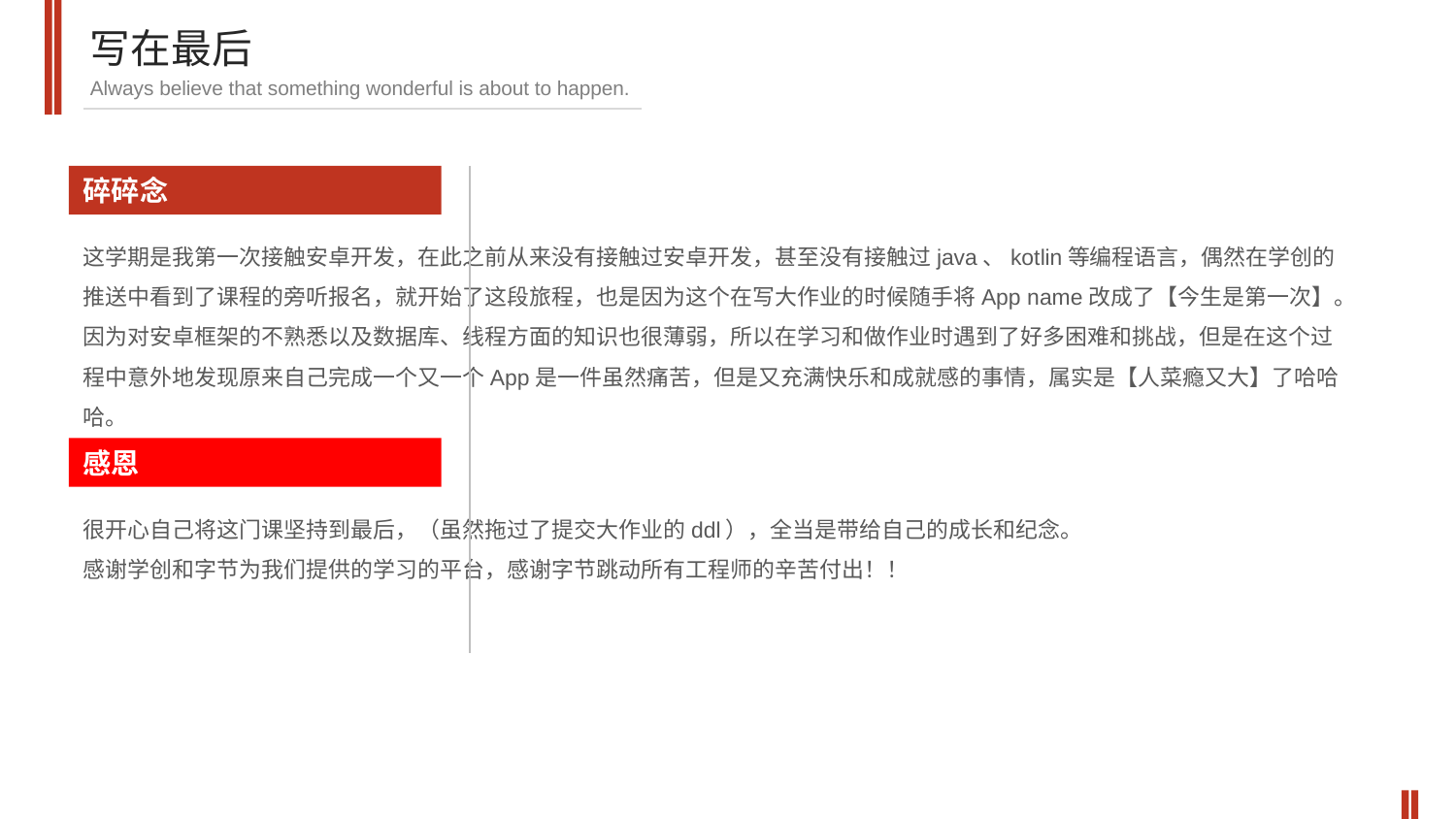

写在最后
Always believe that something wonderful is about to happen.
碎碎念
这学期是我第一次接触安卓开发，在此之前从来没有接触过安卓开发，甚至没有接触过java、kotlin等编程语言，偶然在学创的推送中看到了课程的旁听报名，就开始了这段旅程，也是因为这个在写大作业的时候随手将App name改成了【今生是第一次】。因为对安卓框架的不熟悉以及数据库、线程方面的知识也很薄弱，所以在学习和做作业时遇到了好多困难和挑战，但是在这个过程中意外地发现原来自己完成一个又一个App是一件虽然痛苦，但是又充满快乐和成就感的事情，属实是【人菜瘾又大】了哈哈哈。
感恩
很开心自己将这门课坚持到最后，（虽然拖过了提交大作业的ddl），全当是带给自己的成长和纪念。
感谢学创和字节为我们提供的学习的平台，感谢字节跳动所有工程师的辛苦付出！！